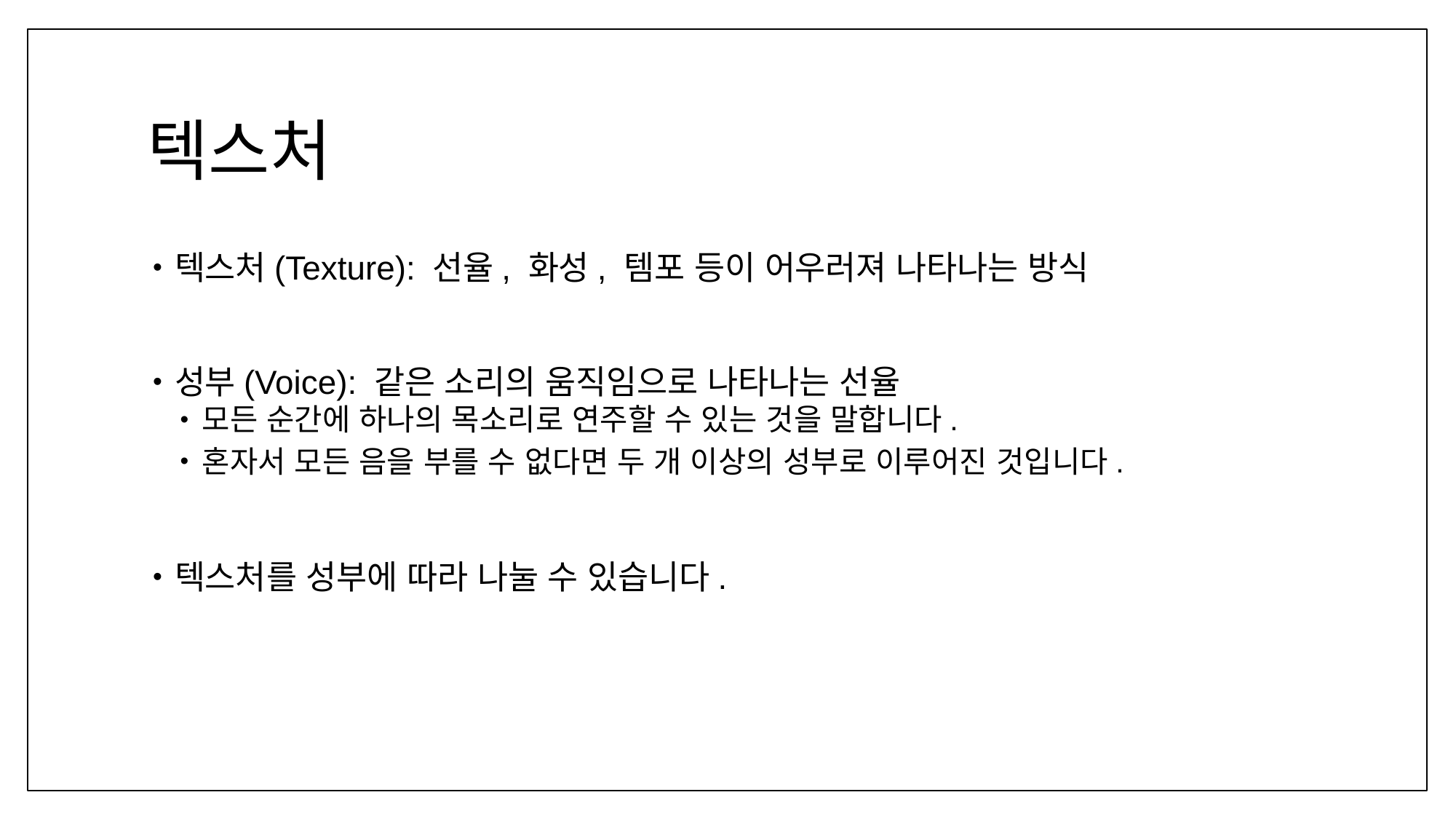

# 텍스처
텍스처(Texture): 선율, 화성, 템포 등이 어우러져 나타나는 방식

성부(Voice): 같은 소리의 움직임으로 나타나는 선율
모든 순간에 하나의 목소리로 연주할 수 있는 것을 말합니다.
혼자서 모든 음을 부를 수 없다면 두 개 이상의 성부로 이루어진 것입니다.

텍스처를 성부에 따라 나눌 수 있습니다.